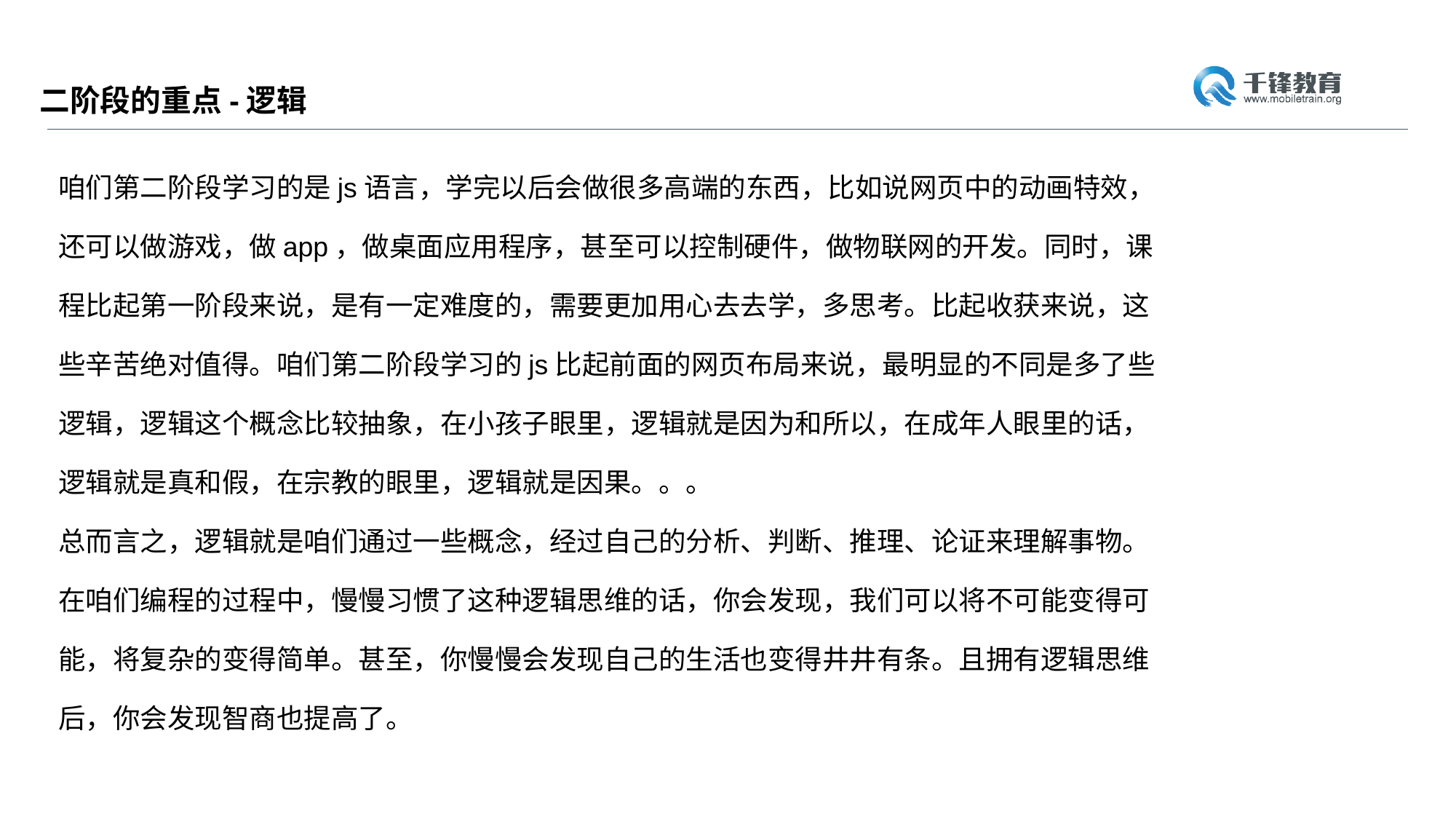

二阶段的重点-逻辑
咱们第二阶段学习的是js语言，学完以后会做很多高端的东西，比如说网页中的动画特效，还可以做游戏，做app，做桌面应用程序，甚至可以控制硬件，做物联网的开发。同时，课程比起第一阶段来说，是有一定难度的，需要更加用心去去学，多思考。比起收获来说，这些辛苦绝对值得。咱们第二阶段学习的js比起前面的网页布局来说，最明显的不同是多了些逻辑，逻辑这个概念比较抽象，在小孩子眼里，逻辑就是因为和所以，在成年人眼里的话，逻辑就是真和假，在宗教的眼里，逻辑就是因果。。。
总而言之，逻辑就是咱们通过一些概念，经过自己的分析、判断、推理、论证来理解事物。在咱们编程的过程中，慢慢习惯了这种逻辑思维的话，你会发现，我们可以将不可能变得可能，将复杂的变得简单。甚至，你慢慢会发现自己的生活也变得井井有条。且拥有逻辑思维后，你会发现智商也提高了。